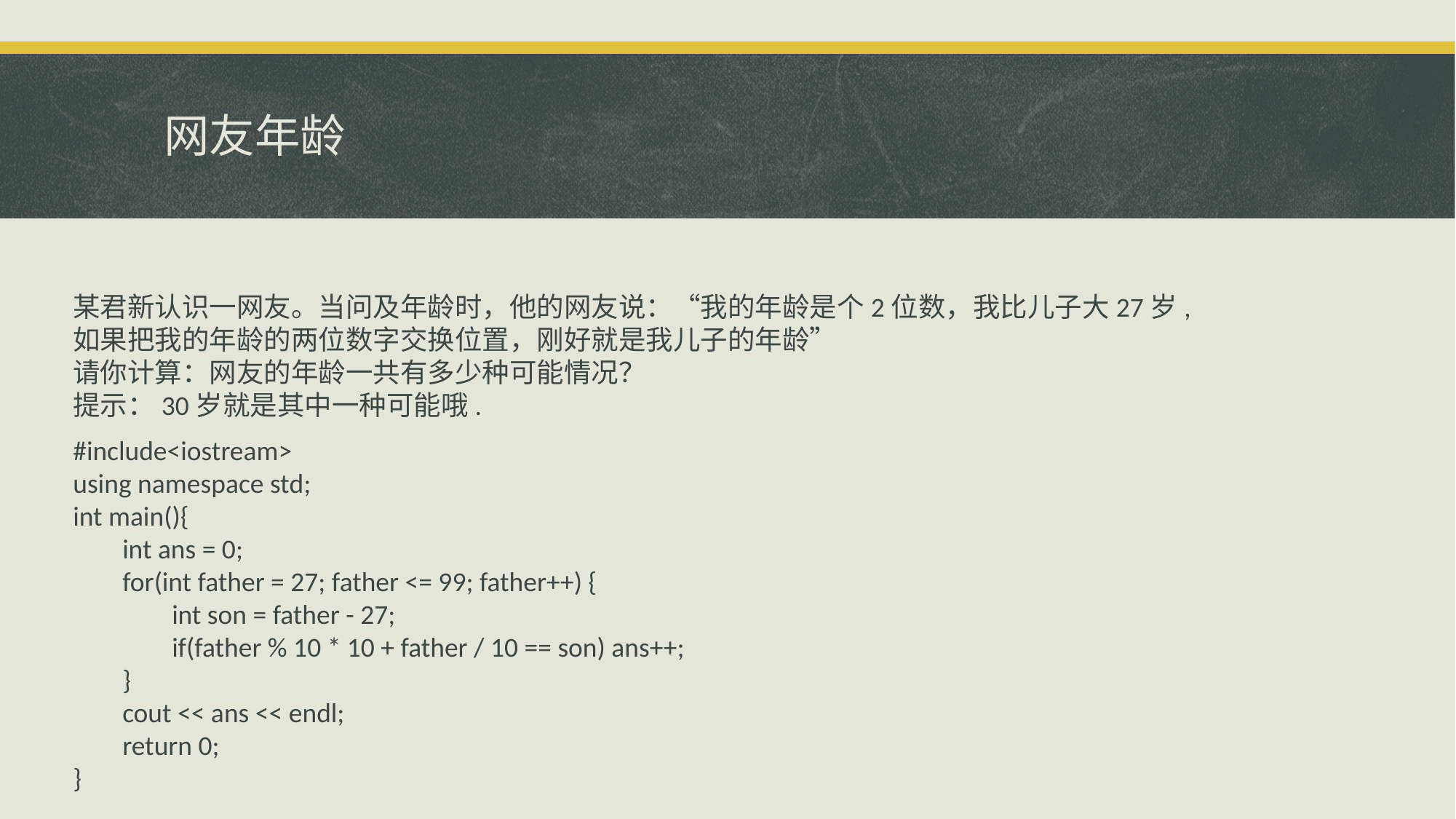

# 网友年龄

某君新认识一网友。当问及年龄时，他的网友说：“我的年龄是个2位数，我比儿子大27岁,
如果把我的年龄的两位数字交换位置，刚好就是我儿子的年龄”
请你计算：网友的年龄一共有多少种可能情况？
提示：30岁就是其中一种可能哦.
#include<iostream>
using namespace std;
int main(){
        int ans = 0;
        for(int father = 27; father <= 99; father++) {
                int son = father - 27;
                if(father % 10 * 10 + father / 10 == son) ans++;
        }
        cout << ans << endl;
        return 0;
}